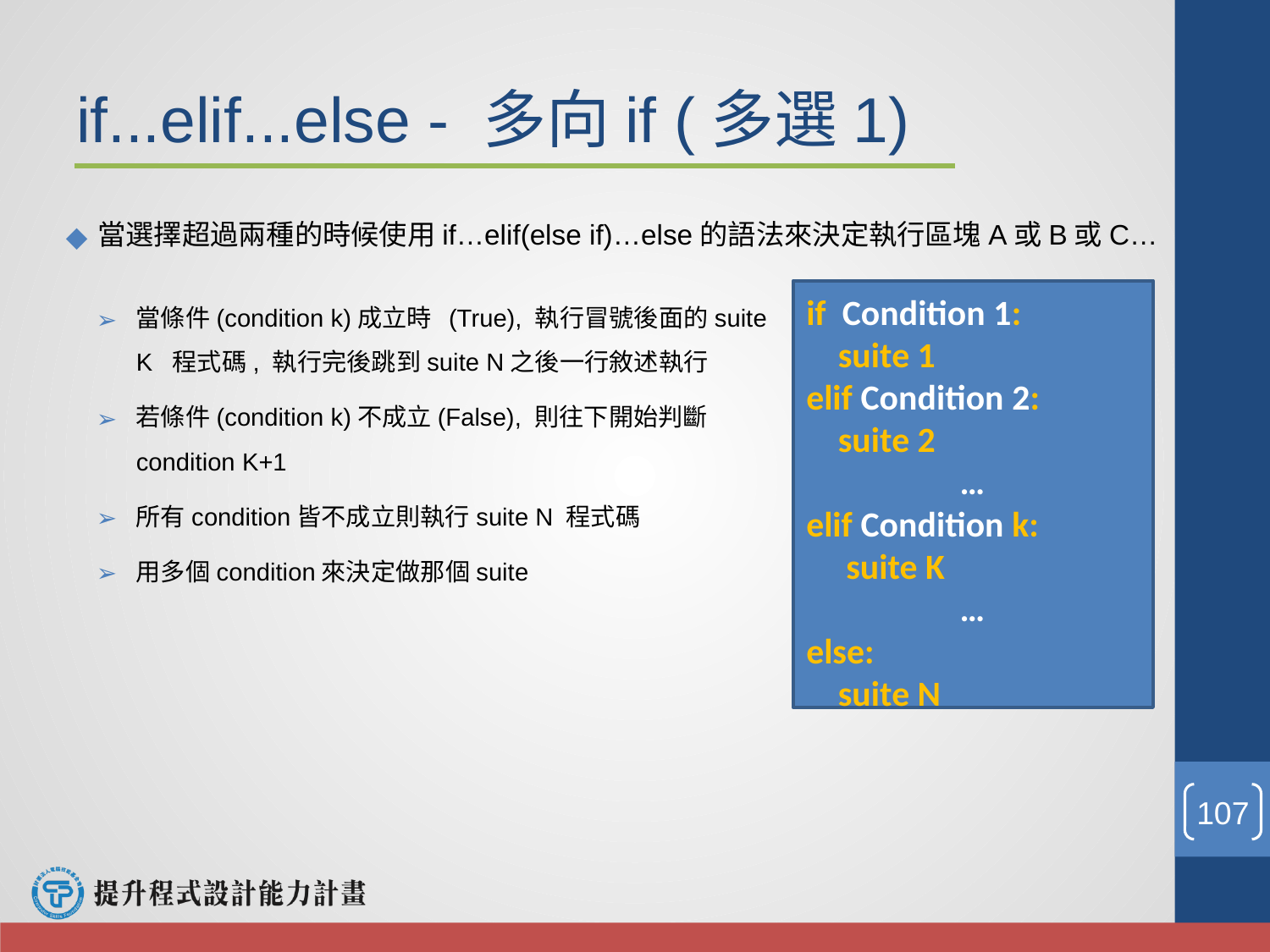

# if...elif...else - 多向if (多選1)
當選擇超過兩種的時候使用if…elif(else if)…else的語法來決定執行區塊A或B或C…

if  Condition 1:
suite 1
elif Condition 2:
suite 2
…
elif Condition k:  suite K
…
else:
suite N
當條件(condition k)成立時  (True), 執行冒號後面的suite K  程式碼, 執行完後跳到suite N之後一行敘述執行
若條件(condition k)不成立(False), 則往下開始判斷condition K+1
所有condition皆不成立則執行suite N 程式碼
用多個condition來決定做那個suite

107